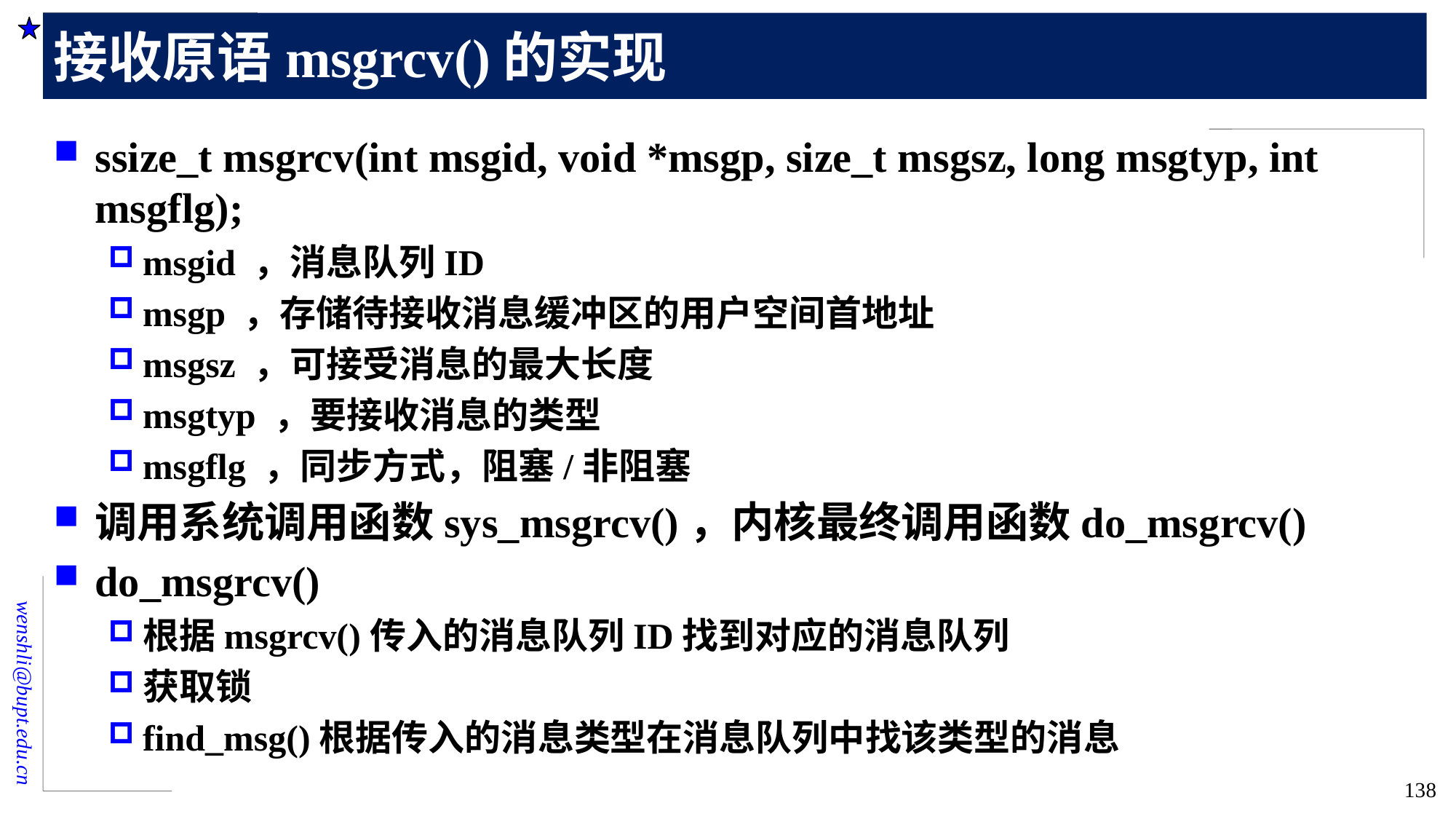

# 接收原语msgrcv()的实现
ssize_t msgrcv(int msgid, void *msgp, size_t msgsz, long msgtyp, int msgflg);
msgid ，消息队列ID
msgp ，存储待接收消息缓冲区的用户空间首地址
msgsz ，可接受消息的最大长度
msgtyp ，要接收消息的类型
msgflg ，同步方式，阻塞/非阻塞
调用系统调用函数sys_msgrcv()，内核最终调用函数do_msgrcv()
do_msgrcv()
根据msgrcv()传入的消息队列ID找到对应的消息队列
获取锁
find_msg()根据传入的消息类型在消息队列中找该类型的消息
138